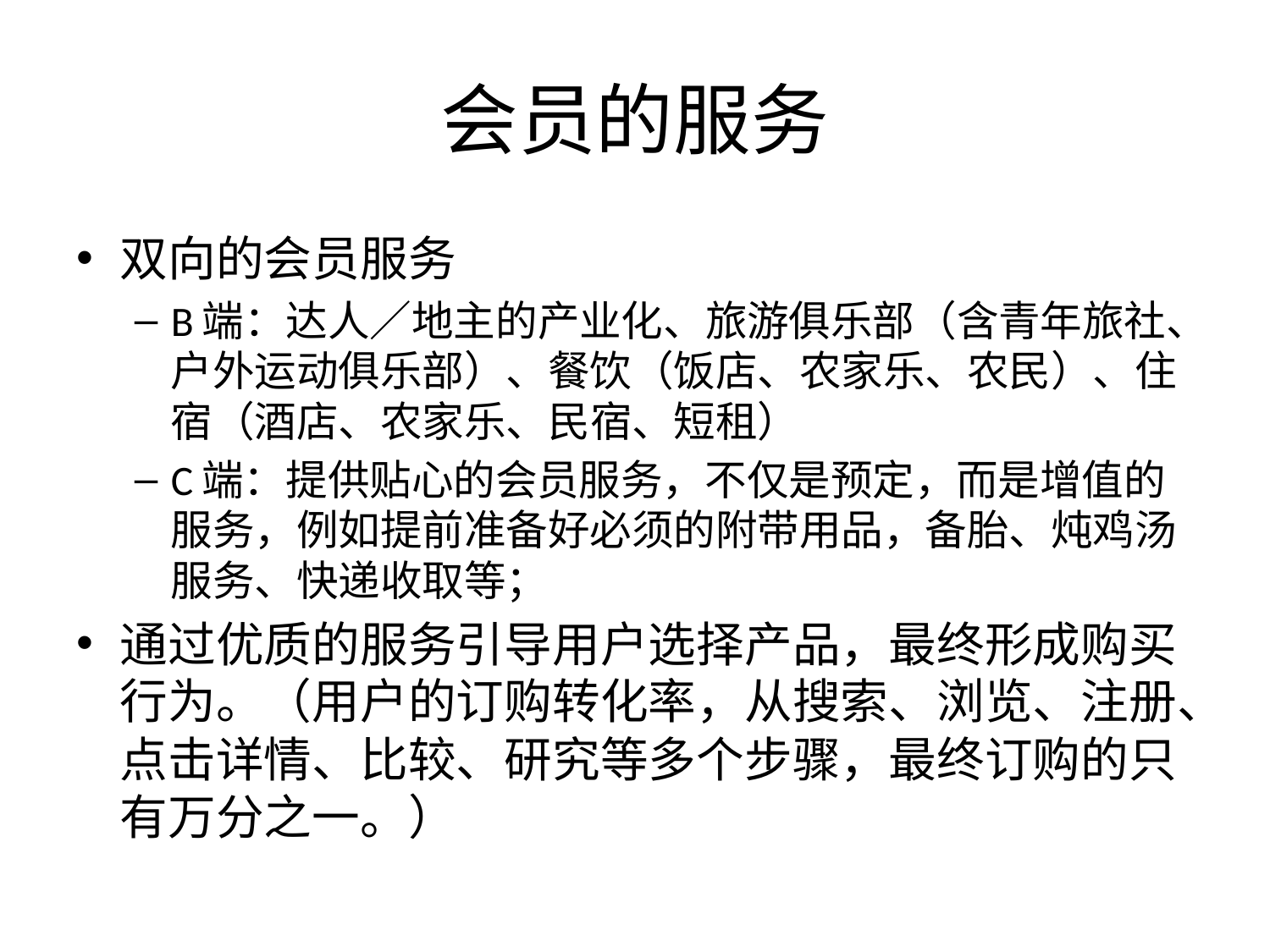

# 会员的服务
双向的会员服务
B端：达人／地主的产业化、旅游俱乐部（含青年旅社、户外运动俱乐部）、餐饮（饭店、农家乐、农民）、住宿（酒店、农家乐、民宿、短租）
C端：提供贴心的会员服务，不仅是预定，而是增值的服务，例如提前准备好必须的附带用品，备胎、炖鸡汤服务、快递收取等；
通过优质的服务引导用户选择产品，最终形成购买行为。（用户的订购转化率，从搜索、浏览、注册、点击详情、比较、研究等多个步骤，最终订购的只有万分之一。）